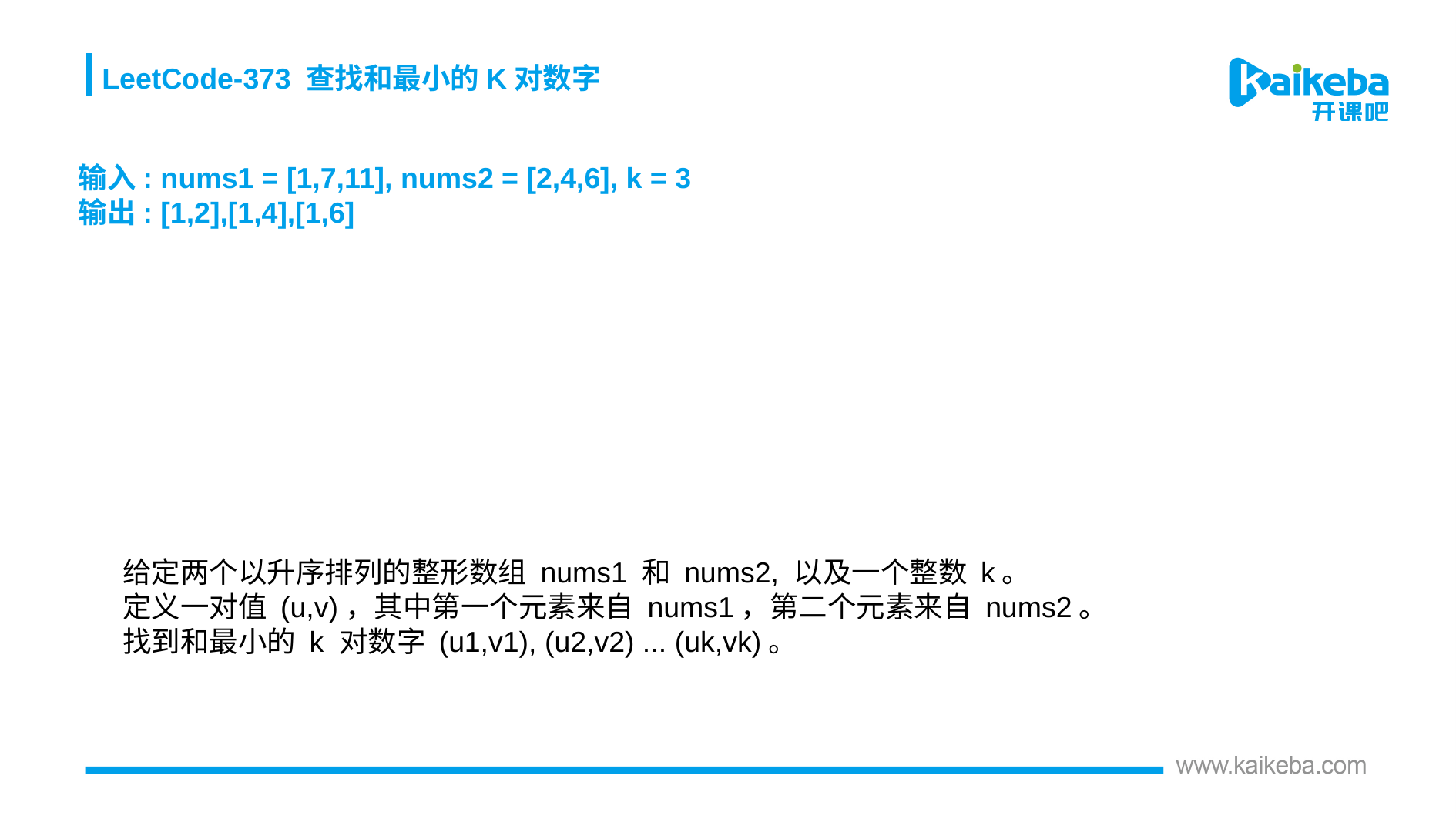

LeetCode-373 查找和最小的K对数字
输入: nums1 = [1,7,11], nums2 = [2,4,6], k = 3
输出: [1,2],[1,4],[1,6]
给定两个以升序排列的整形数组 nums1 和 nums2, 以及一个整数 k。
定义一对值 (u,v)，其中第一个元素来自 nums1，第二个元素来自 nums2。
找到和最小的 k 对数字 (u1,v1), (u2,v2) ... (uk,vk)。